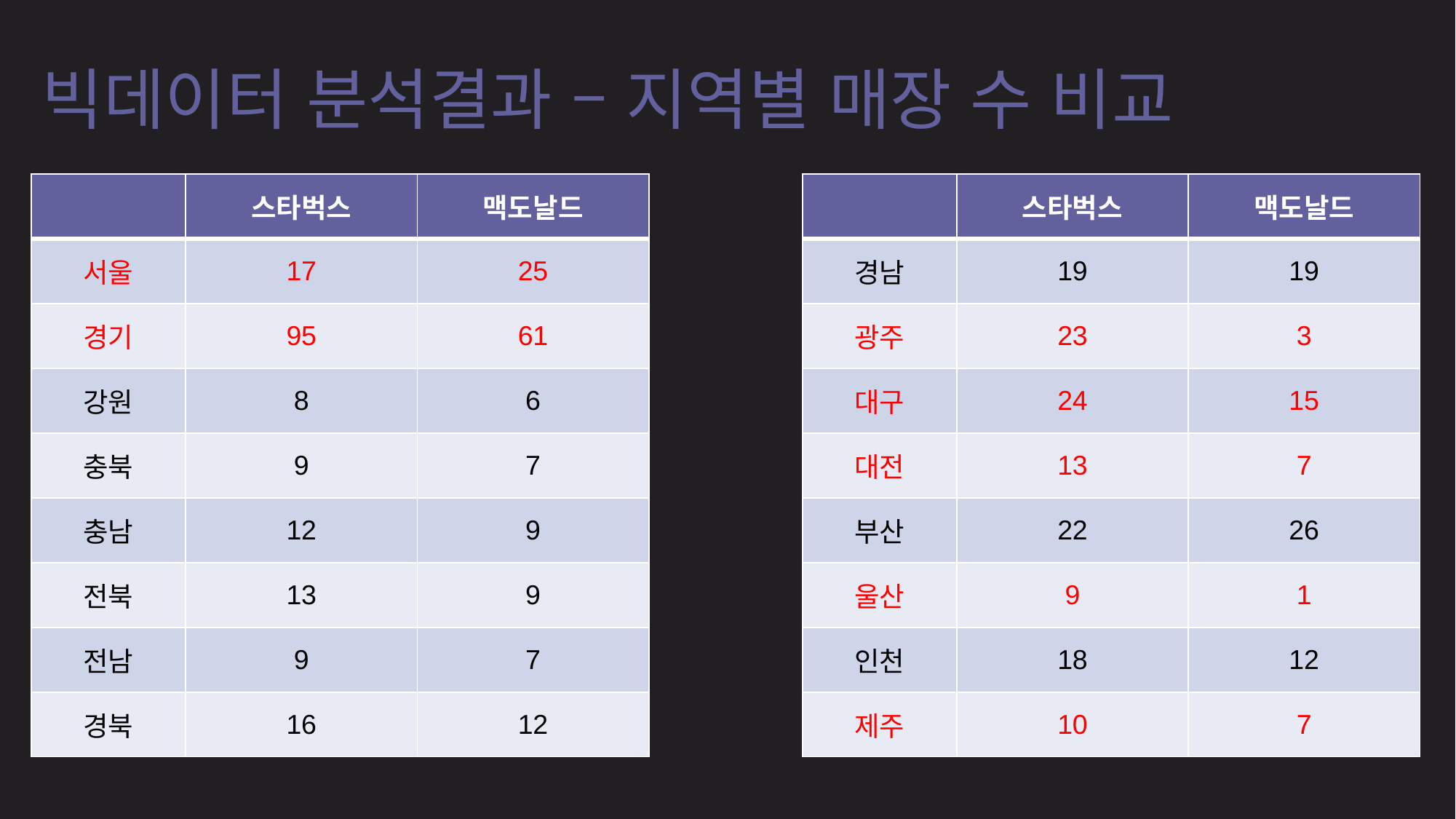

# 빅데이터 분석결과 – 지역별 매장 수 비교
|  | 스타벅스 | 맥도날드 |
| --- | --- | --- |
| 서울 | 17 | 25 |
| 경기 | 95 | 61 |
| 강원 | 8 | 6 |
| 충북 | 9 | 7 |
| 충남 | 12 | 9 |
| 전북 | 13 | 9 |
| 전남 | 9 | 7 |
| 경북 | 16 | 12 |
|  | 스타벅스 | 맥도날드 |
| --- | --- | --- |
| 경남 | 19 | 19 |
| 광주 | 23 | 3 |
| 대구 | 24 | 15 |
| 대전 | 13 | 7 |
| 부산 | 22 | 26 |
| 울산 | 9 | 1 |
| 인천 | 18 | 12 |
| 제주 | 10 | 7 |